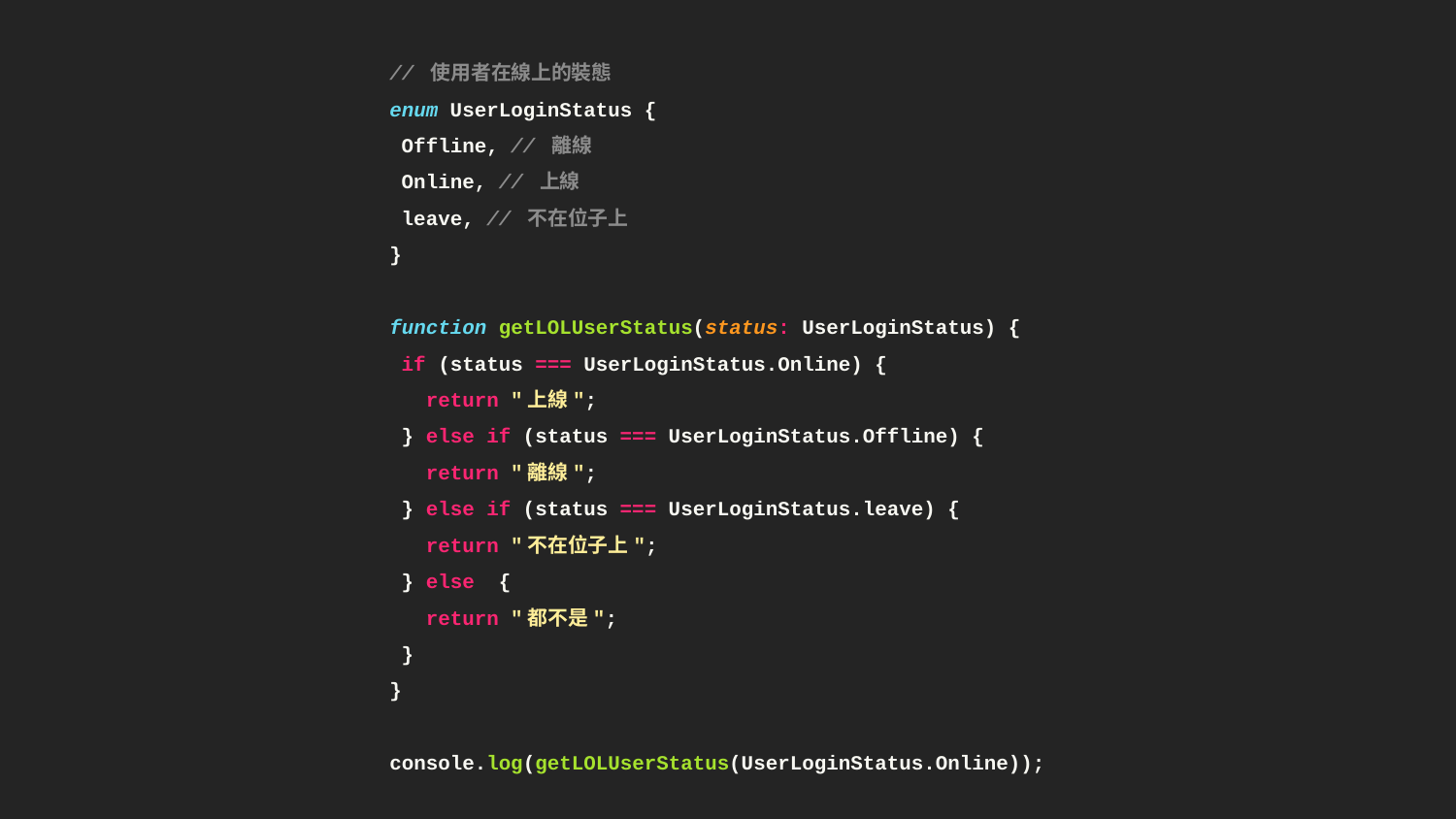

// 使用者在線上的裝態
enum UserLoginStatus {
 Offline, // 離線
 Online, // 上線
 leave, // 不在位子上
}

function getLOLUserStatus(status: UserLoginStatus) {
 if (status === UserLoginStatus.Online) {
   return "上線";
 } else if (status === UserLoginStatus.Offline) {
   return "離線";
 } else if (status === UserLoginStatus.leave) {
   return "不在位子上";
 } else  {
   return "都不是";
 }
}

console.log(getLOLUserStatus(UserLoginStatus.Online));